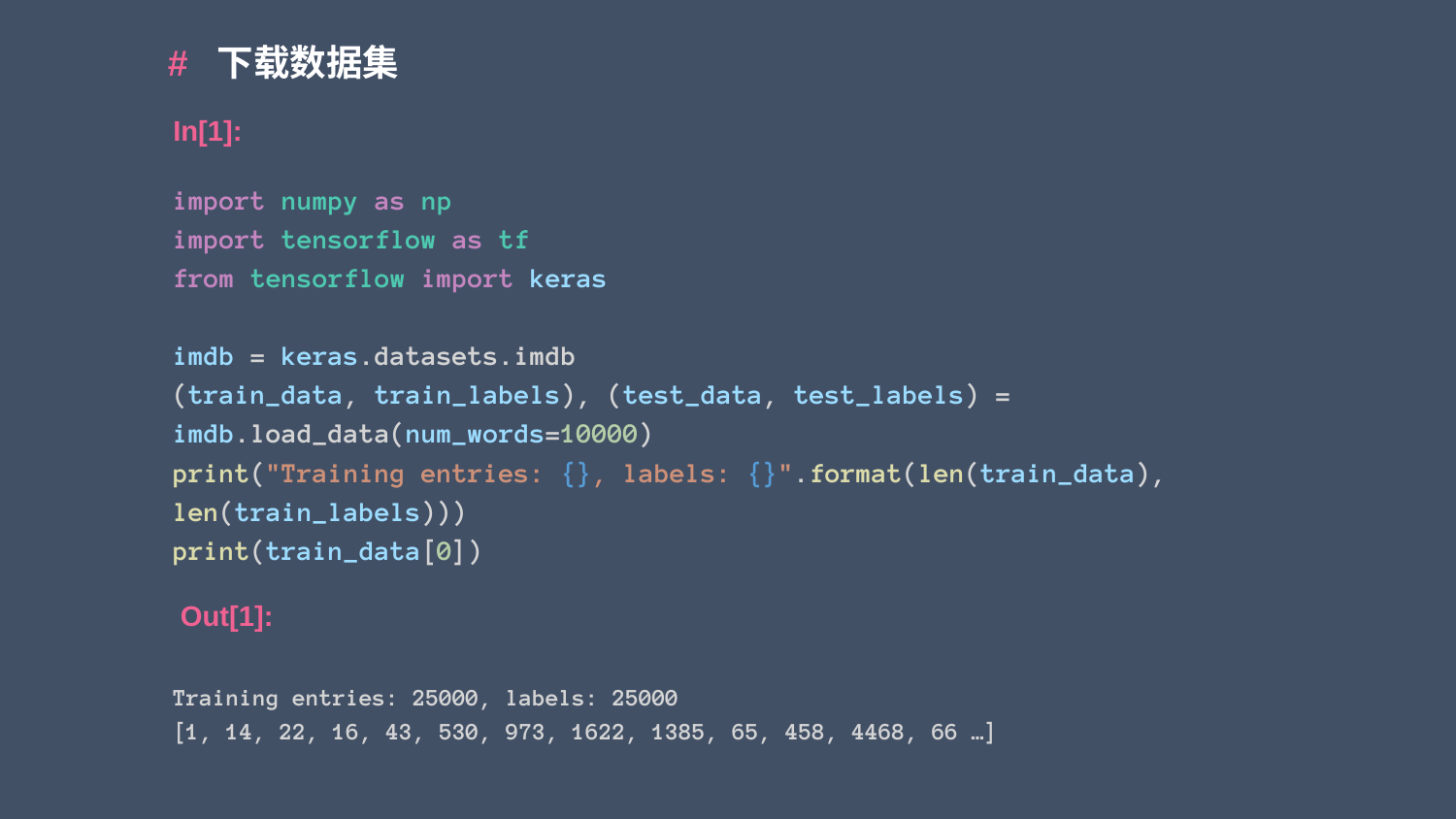

#  下载数据集
In[1]:
import numpy as np
import tensorflow as tf
from tensorflow import keras
imdb = keras.datasets.imdb
(train_data, train_labels), (test_data, test_labels) = imdb.load_data(num_words=10000)
print("Training entries: {}, labels: {}".format(len(train_data), len(train_labels)))
print(train_data[0])

Training entries: 25000, labels: 25000
[1, 14, 22, 16, 43, 530, 973, 1622, 1385, 65, 458, 4468, 66 …]

Out[1]: